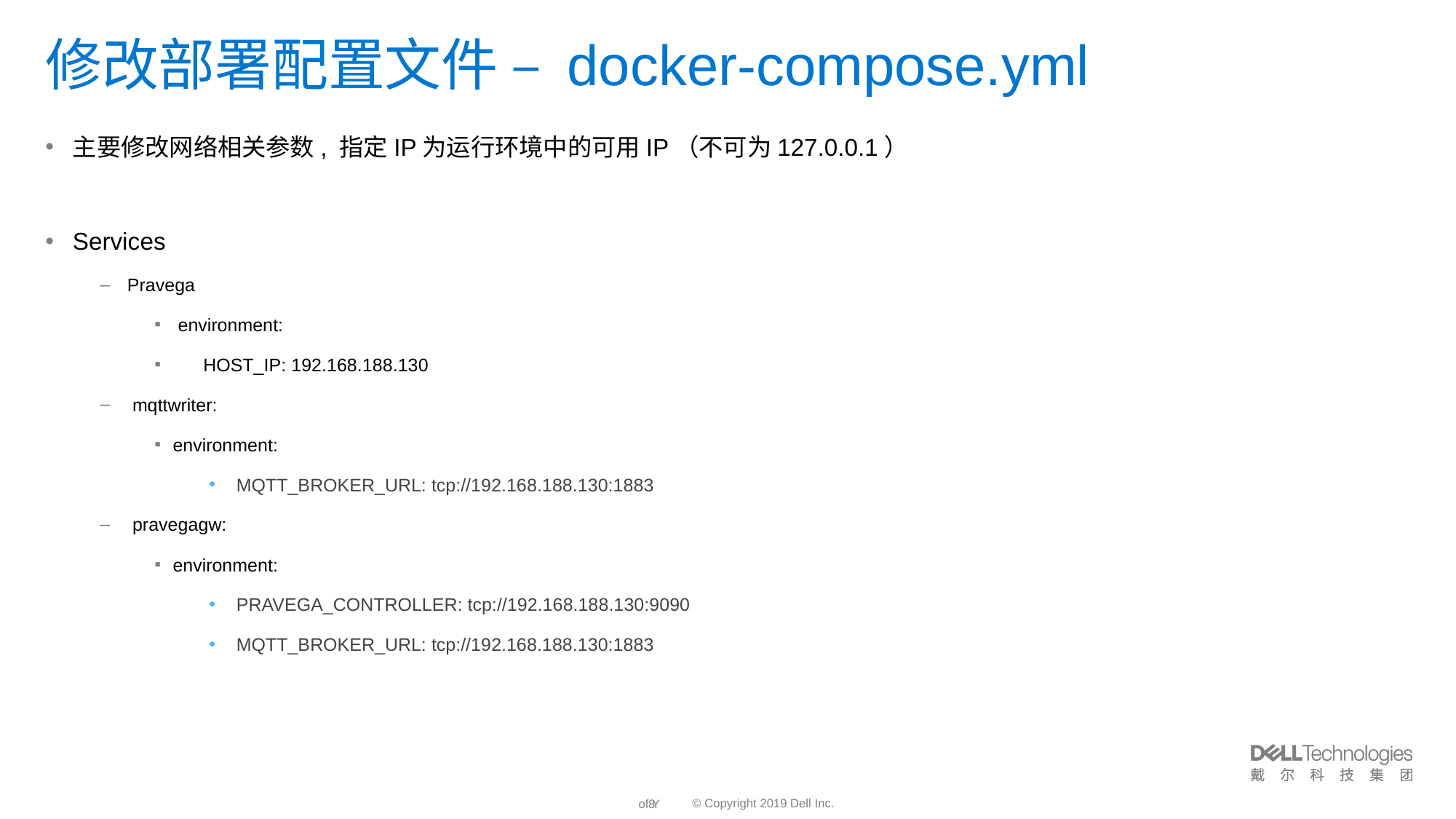

# 修改部署配置文件 – docker-compose.yml
主要修改网络相关参数, 指定IP为运行环境中的可用IP（不可为127.0.0.1）

Services
Pravega
 environment:
      HOST_IP: 192.168.188.130
 mqttwriter:
environment:
MQTT_BROKER_URL: tcp://192.168.188.130:1883
 pravegagw:
environment:
PRAVEGA_CONTROLLER: tcp://192.168.188.130:9090
MQTT_BROKER_URL: tcp://192.168.188.130:1883